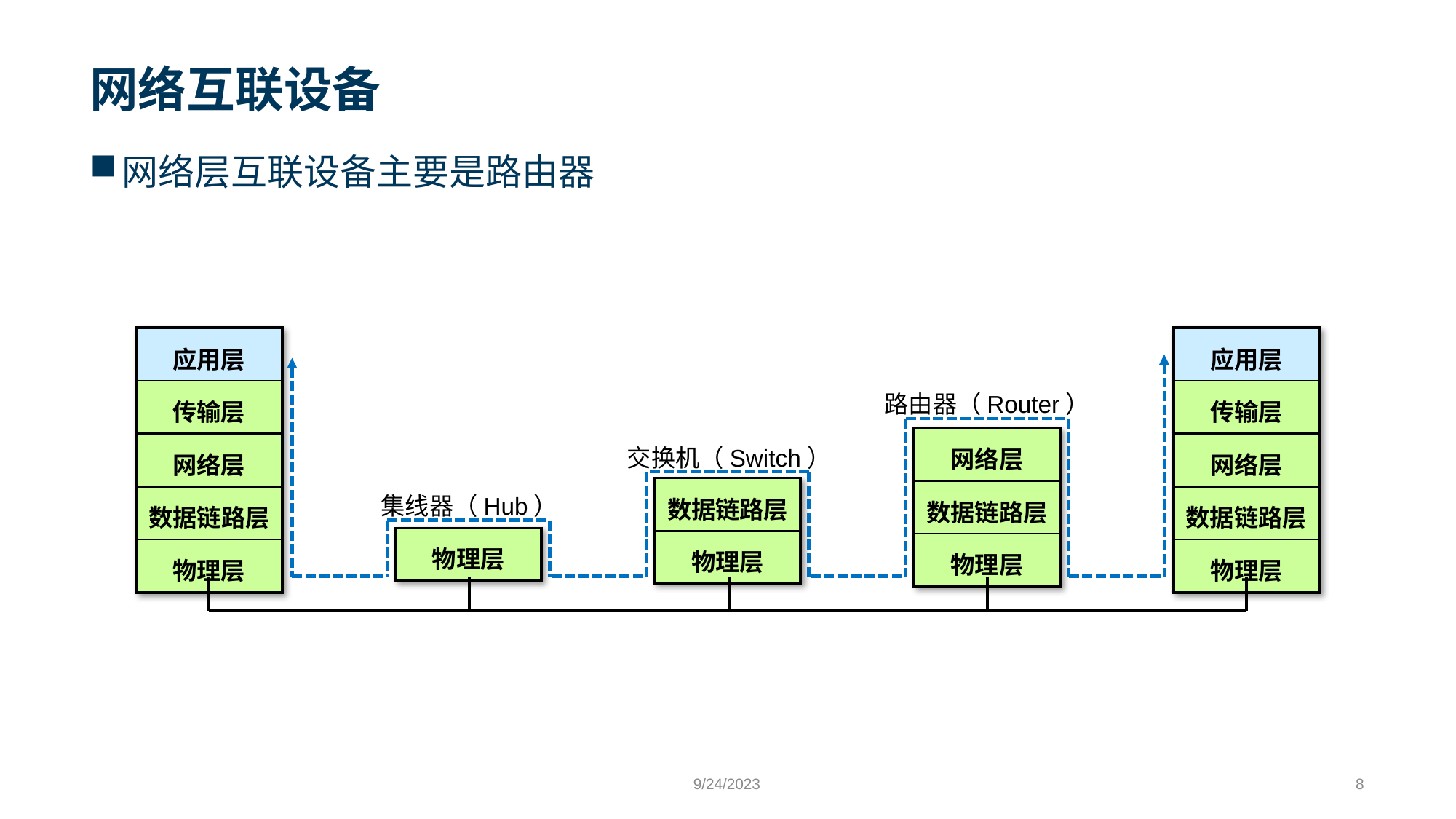

# 网络互联设备
网络层互联设备主要是路由器
| 应用层 |
| --- |
| 传输层 |
| 网络层 |
| 数据链路层 |
| 物理层 |
| 应用层 |
| --- |
| 传输层 |
| 网络层 |
| 数据链路层 |
| 物理层 |
路由器（Router）
| 网络层 |
| --- |
| 数据链路层 |
| 物理层 |
交换机（Switch）
| 数据链路层 |
| --- |
| 物理层 |
集线器（Hub）
| 物理层 |
| --- |

9/24/2023
8